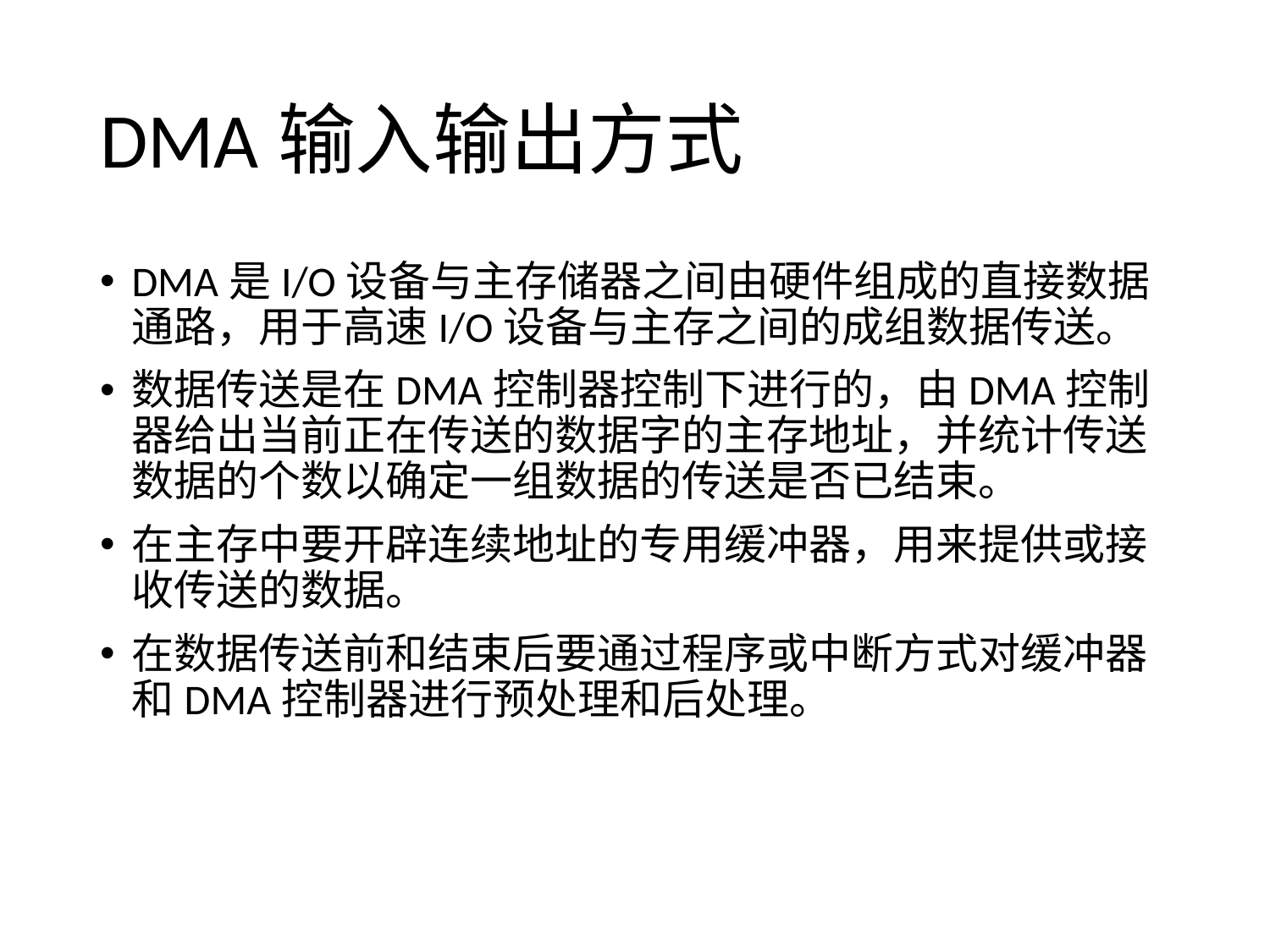

# DMA输入输出方式
DMA是I/O设备与主存储器之间由硬件组成的直接数据通路，用于高速I/O设备与主存之间的成组数据传送。
数据传送是在DMA控制器控制下进行的，由DMA控制器给出当前正在传送的数据字的主存地址，并统计传送数据的个数以确定一组数据的传送是否已结束。
在主存中要开辟连续地址的专用缓冲器，用来提供或接收传送的数据。
在数据传送前和结束后要通过程序或中断方式对缓冲器和DMA控制器进行预处理和后处理。